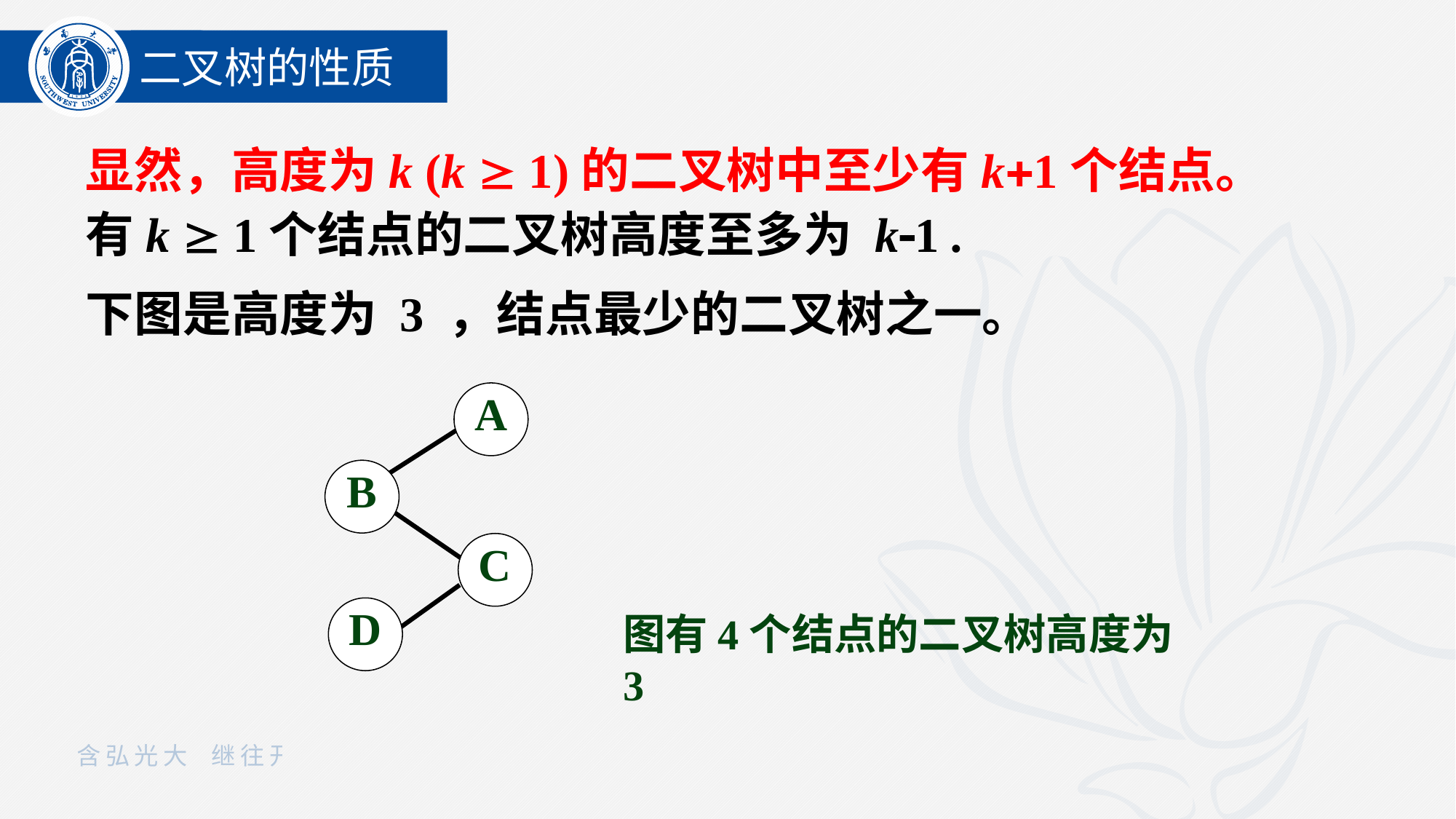

二叉树的性质
显然，高度为k (k ≥ 1)的二叉树中至少有k+1个结点。有k ≥ 1个结点的二叉树高度至多为 k−1 .
下图是高度为 3 ，结点最少的二叉树之一。
A

B

C

D
图有4个结点的二叉树高度为 3